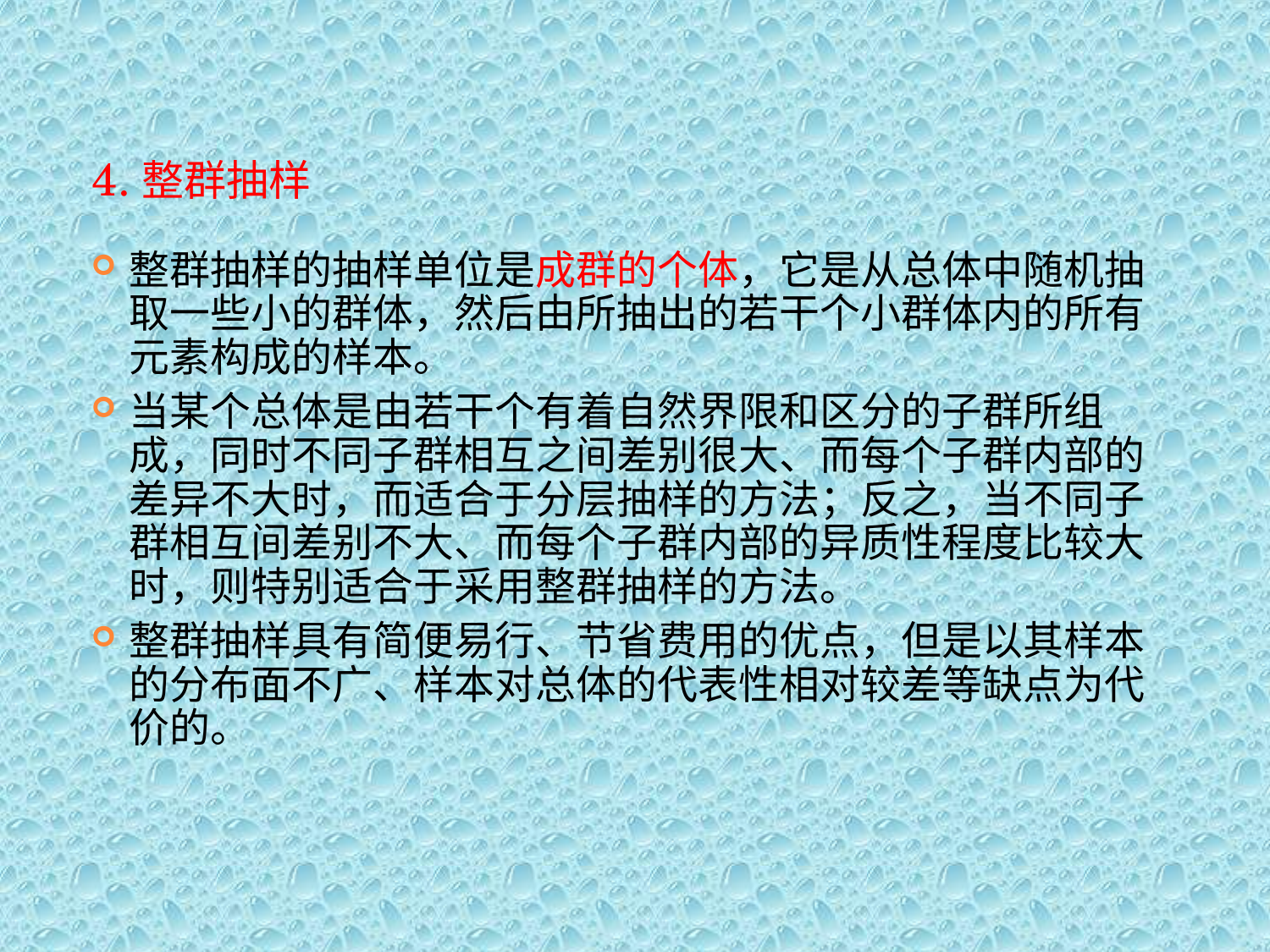

# 4.整群抽样
整群抽样的抽样单位是成群的个体，它是从总体中随机抽取一些小的群体，然后由所抽出的若干个小群体内的所有元素构成的样本。
当某个总体是由若干个有着自然界限和区分的子群所组成，同时不同子群相互之间差别很大、而每个子群内部的差异不大时，而适合于分层抽样的方法；反之，当不同子群相互间差别不大、而每个子群内部的异质性程度比较大时，则特别适合于采用整群抽样的方法。
整群抽样具有简便易行、节省费用的优点，但是以其样本的分布面不广、样本对总体的代表性相对较差等缺点为代价的。